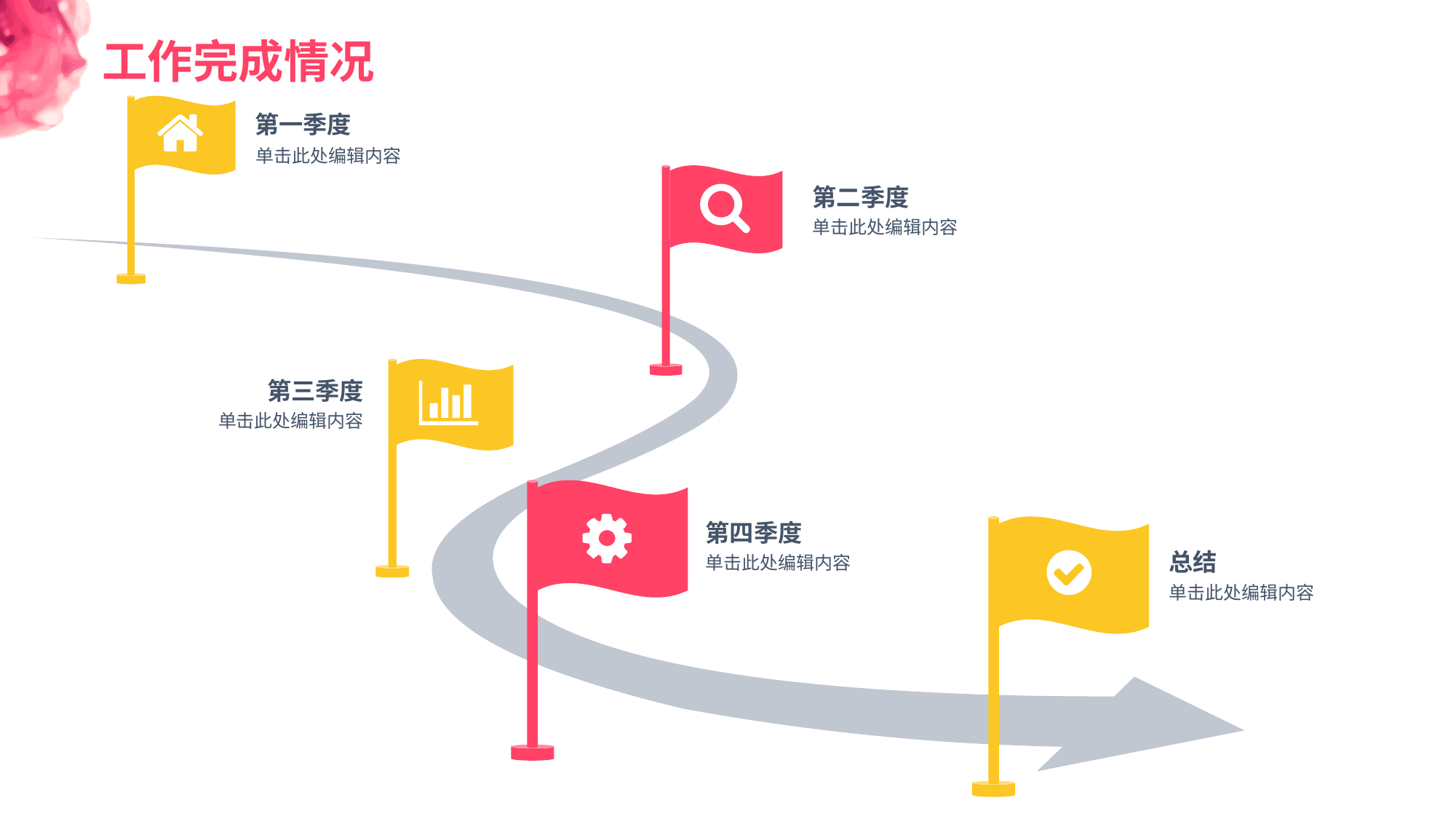

工作完成情况

第一季度

单击此处编辑内容

第二季度

单击此处编辑内容

第三季度

单击此处编辑内容

第四季度
总结

单击此处编辑内容
单击此处编辑内容